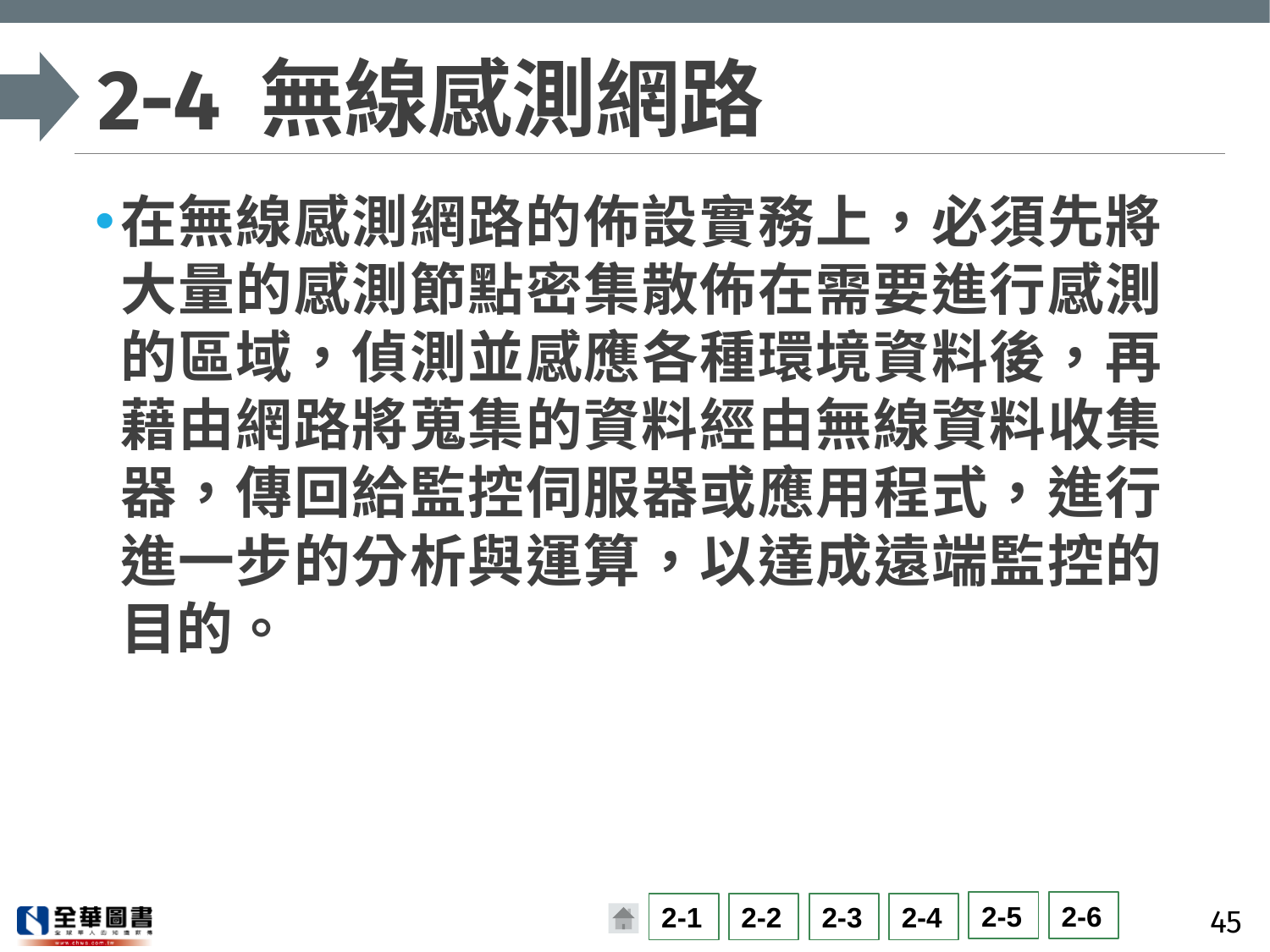

# 2-4 無線感測網路
在無線感測網路的佈設實務上，必須先將大量的感測節點密集散佈在需要進行感測的區域，偵測並感應各種環境資料後，再藉由網路將蒐集的資料經由無線資料收集器，傳回給監控伺服器或應用程式，進行進一步的分析與運算，以達成遠端監控的目的。
45